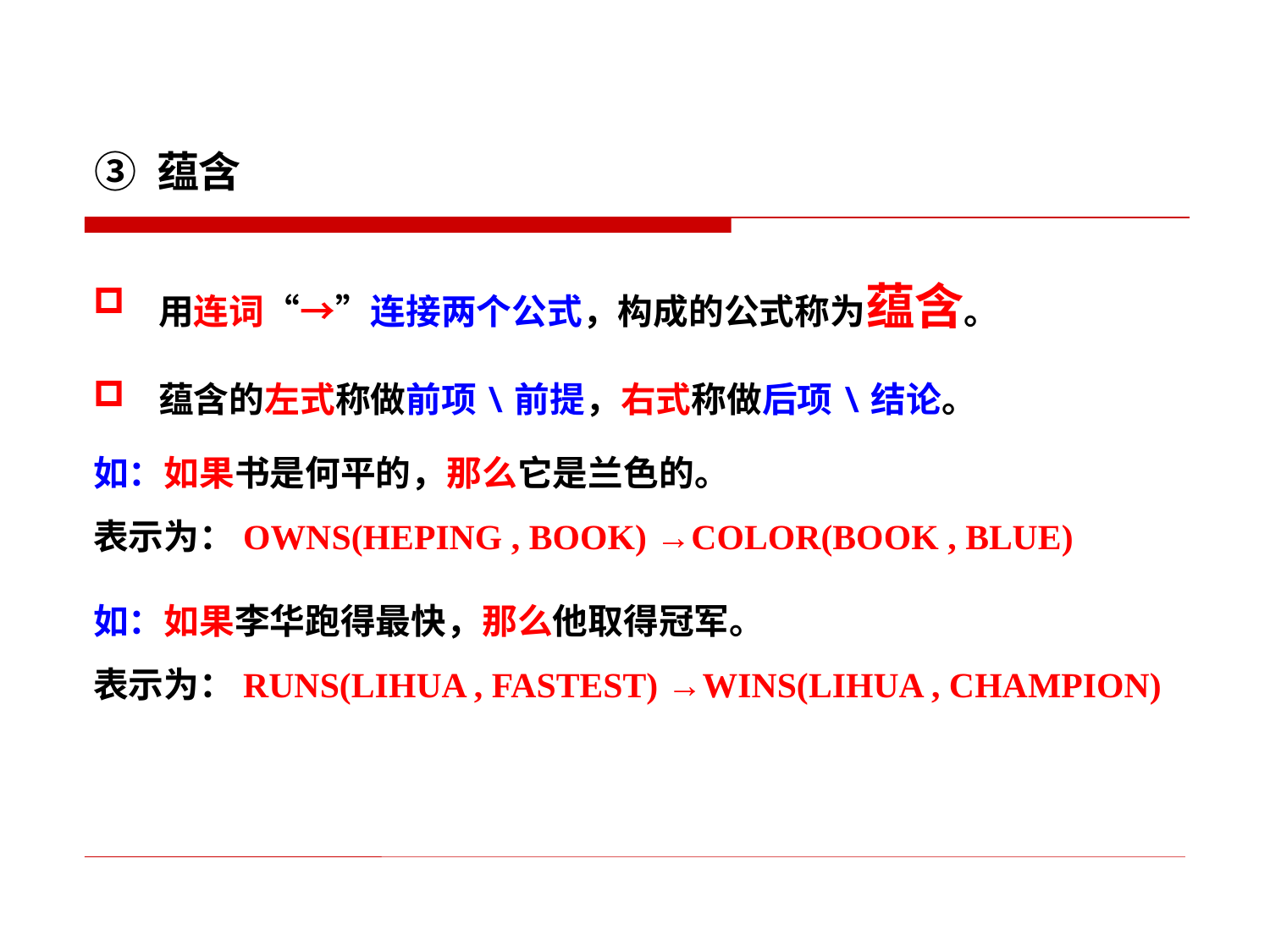

③ 蕴含
用连词“→”连接两个公式，构成的公式称为蕴含。
蕴含的左式称做前项\前提，右式称做后项\结论。
如：如果书是何平的，那么它是兰色的。
表示为：OWNS(HEPING , BOOK) →COLOR(BOOK , BLUE)
如：如果李华跑得最快，那么他取得冠军。
表示为：RUNS(LIHUA , FASTEST) →WINS(LIHUA , CHAMPION)